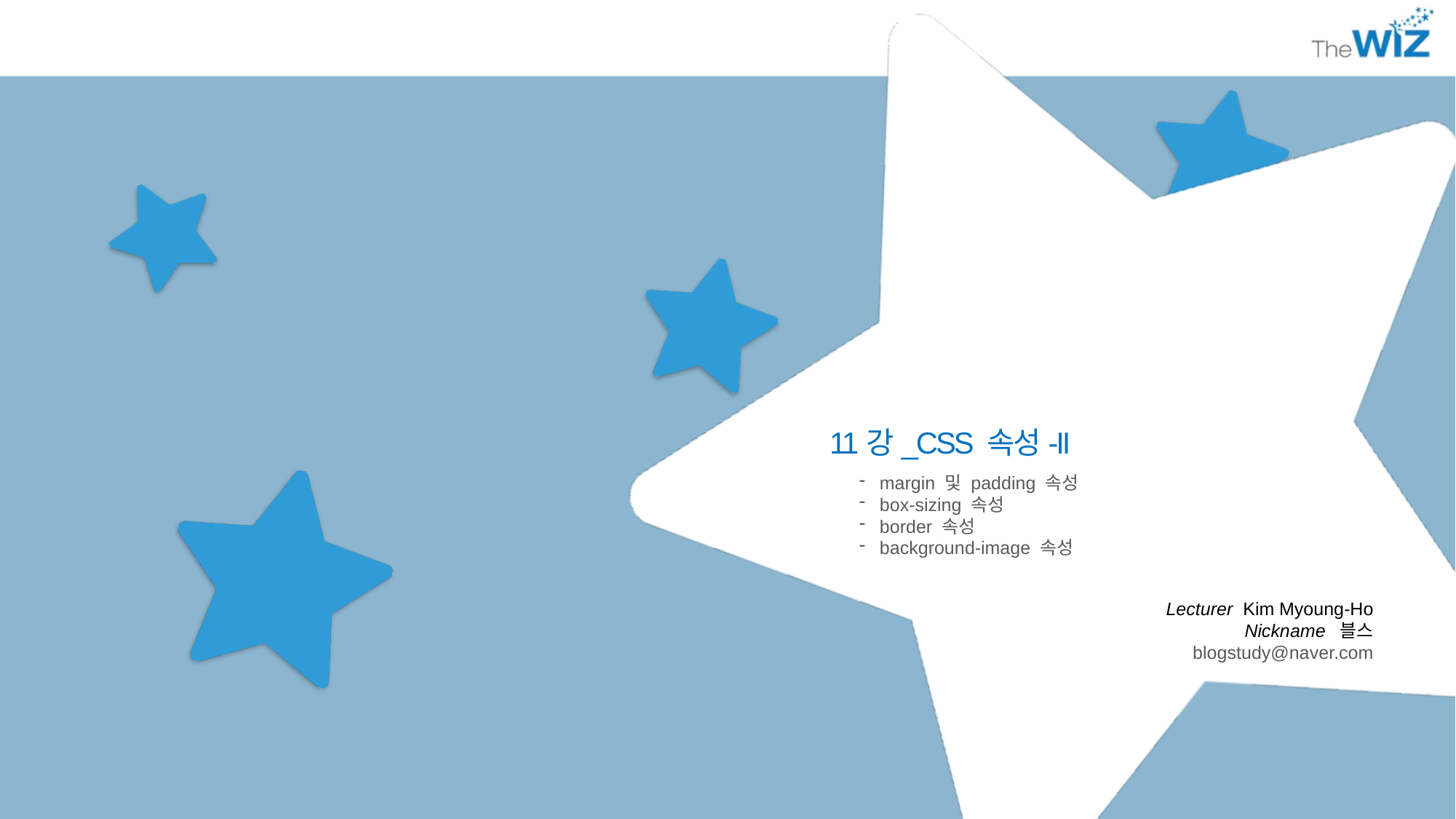

11강_CSS 속성-II
margin 및 padding 속성
box-sizing 속성
border 속성
background-image 속성
Lecturer  Kim Myoung-Ho
Nickname  블스
blogstudy@naver.com